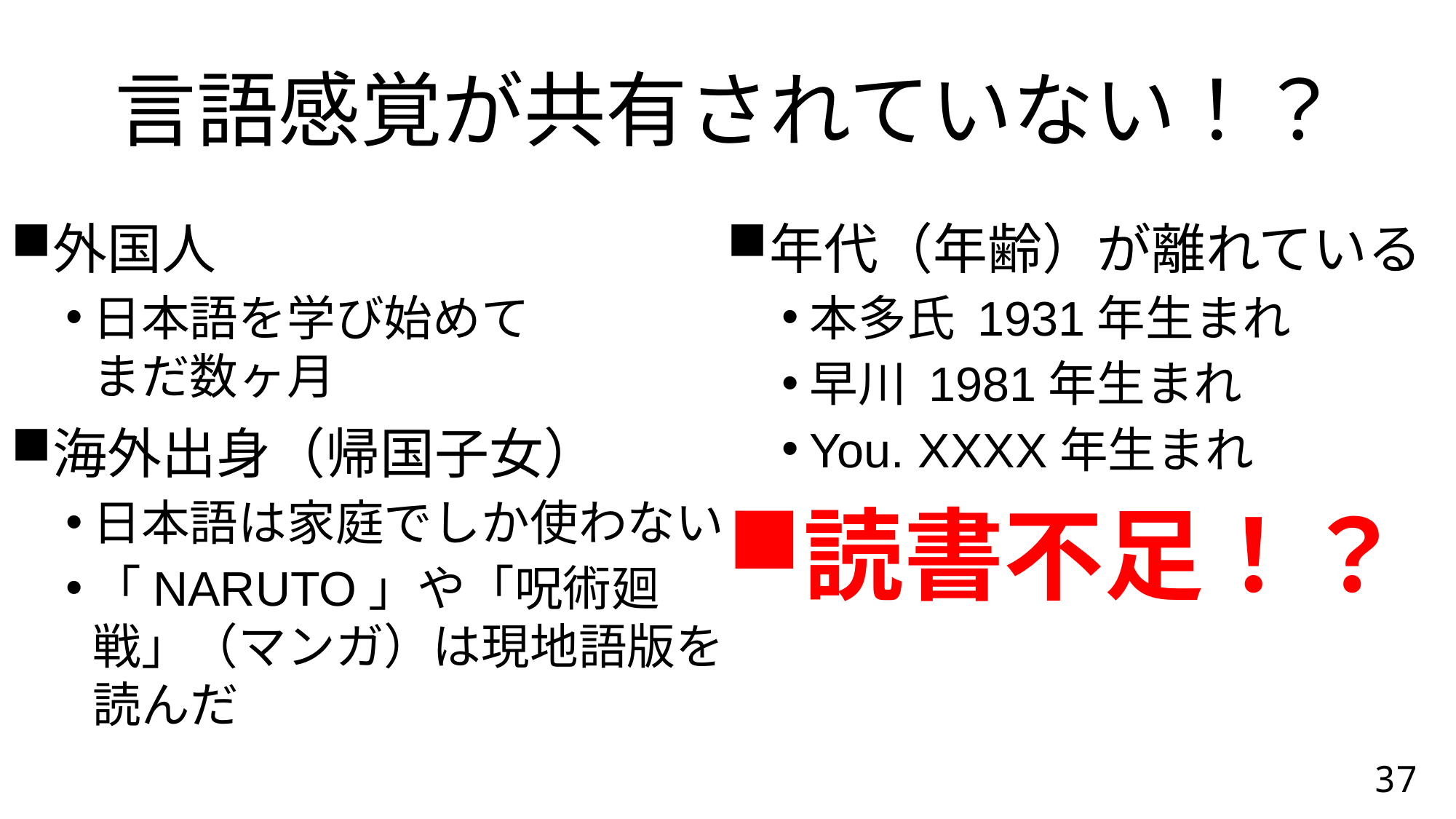

言語感覚が共有されていない！？
外国人
日本語を学び始めて
まだ数ヶ月
海外出身（帰国子女）
日本語は家庭でしか使わない
「NARUTO」や「呪術廻戦」（マンガ）は現地語版を読んだ

年代（年齢）が離れている
本多氏 1931年生まれ
早川 1981年生まれ
You. XXXX年生まれ
読書不足！？
37